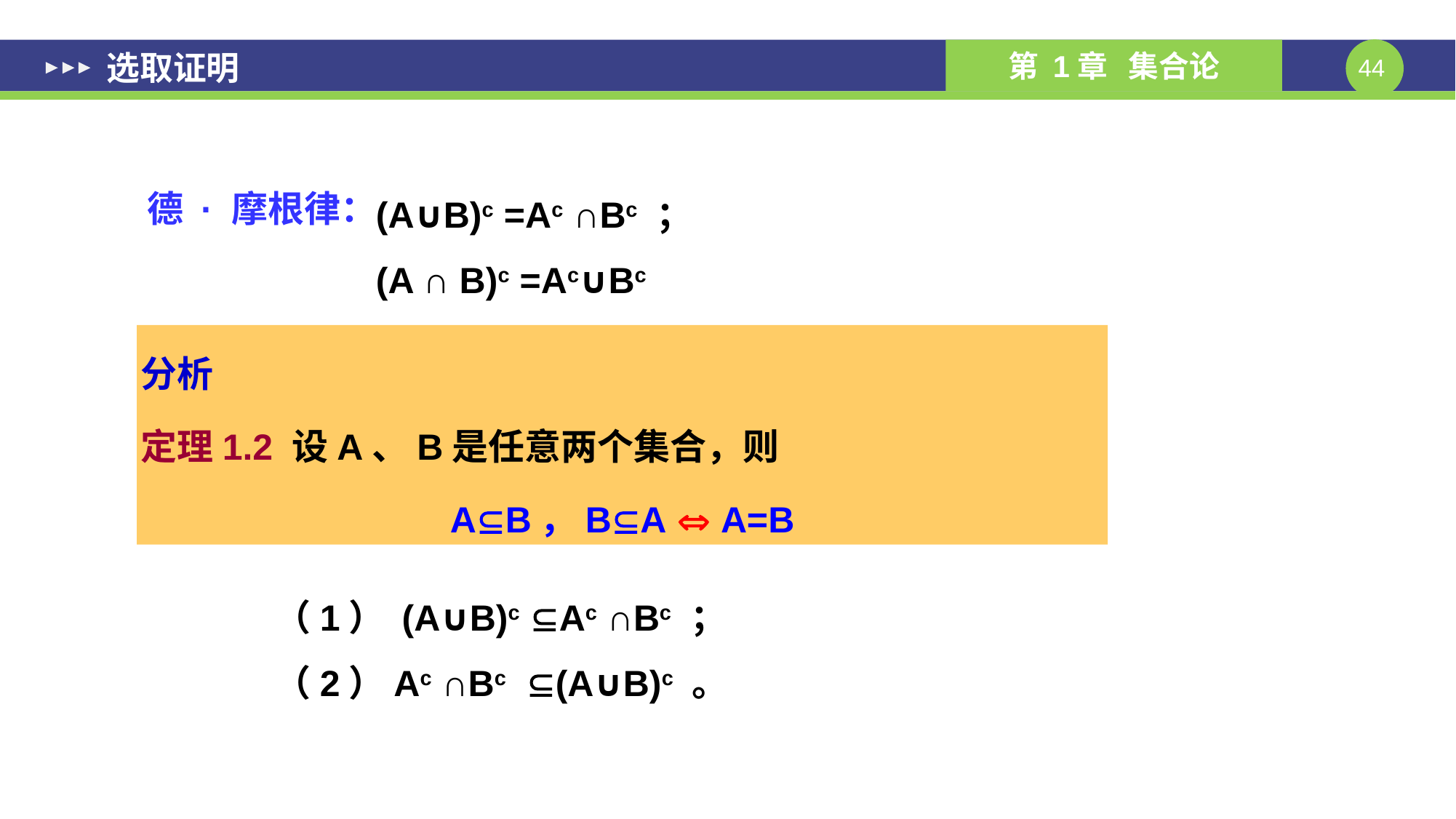

选取证明
 (A∪B)c =Ac ∩Bc ；
 (A ∩ B)c =Ac∪Bc
德 · 摩根律：
分析
定理1.2 设A、B是任意两个集合，则
 A⊆B，B⊆A ⇔ A=B
（1） (A∪B)c ⊆Ac ∩Bc ；
（2）Ac ∩Bc  ⊆(A∪B)c 。